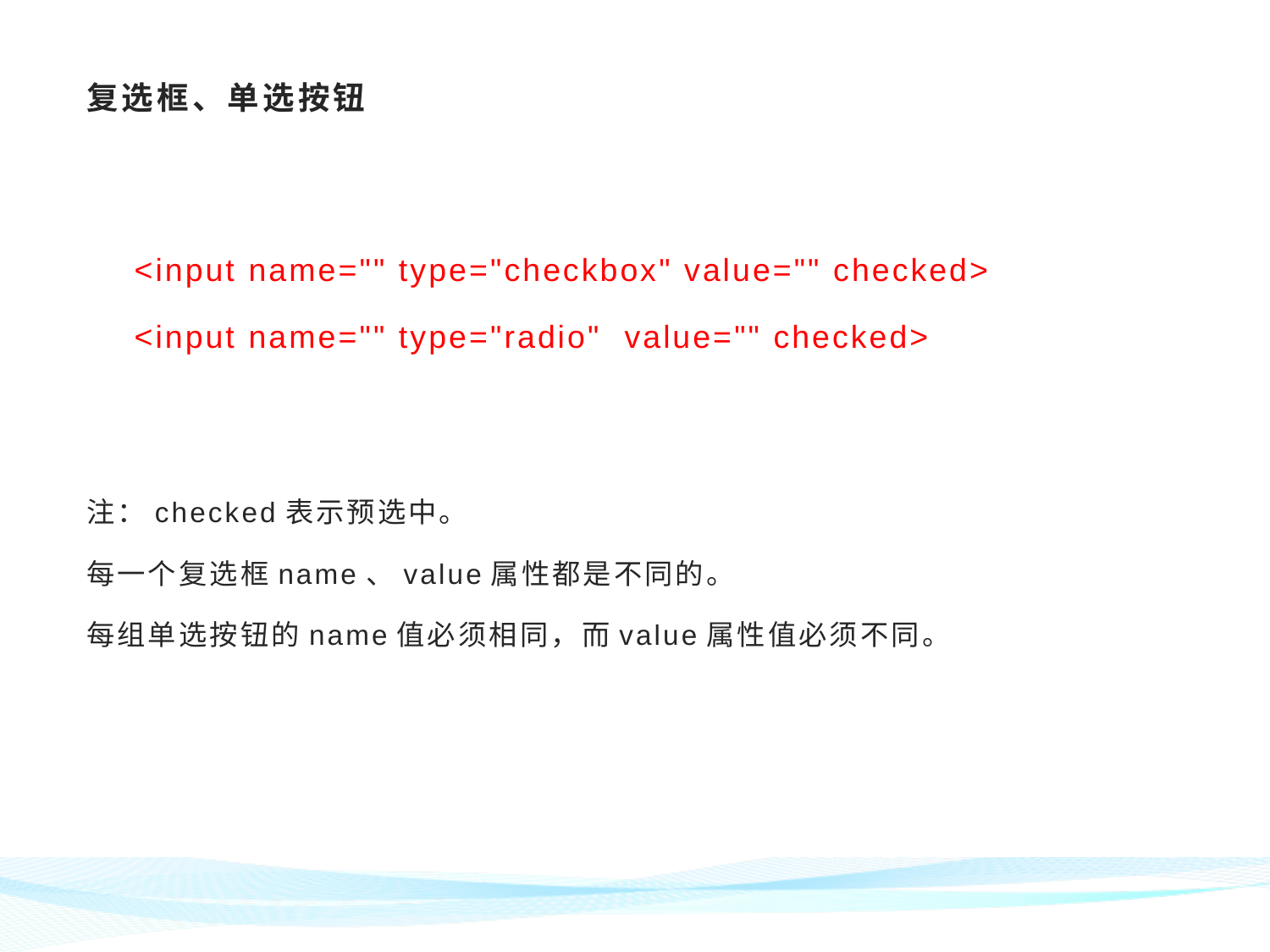

# 复选框、单选按钮
<input name="" type="checkbox" value="" checked>
<input name="" type="radio"  value="" checked>

注：checked表示预选中。
每一个复选框name、value属性都是不同的。
每组单选按钮的name值必须相同，而value属性值必须不同。